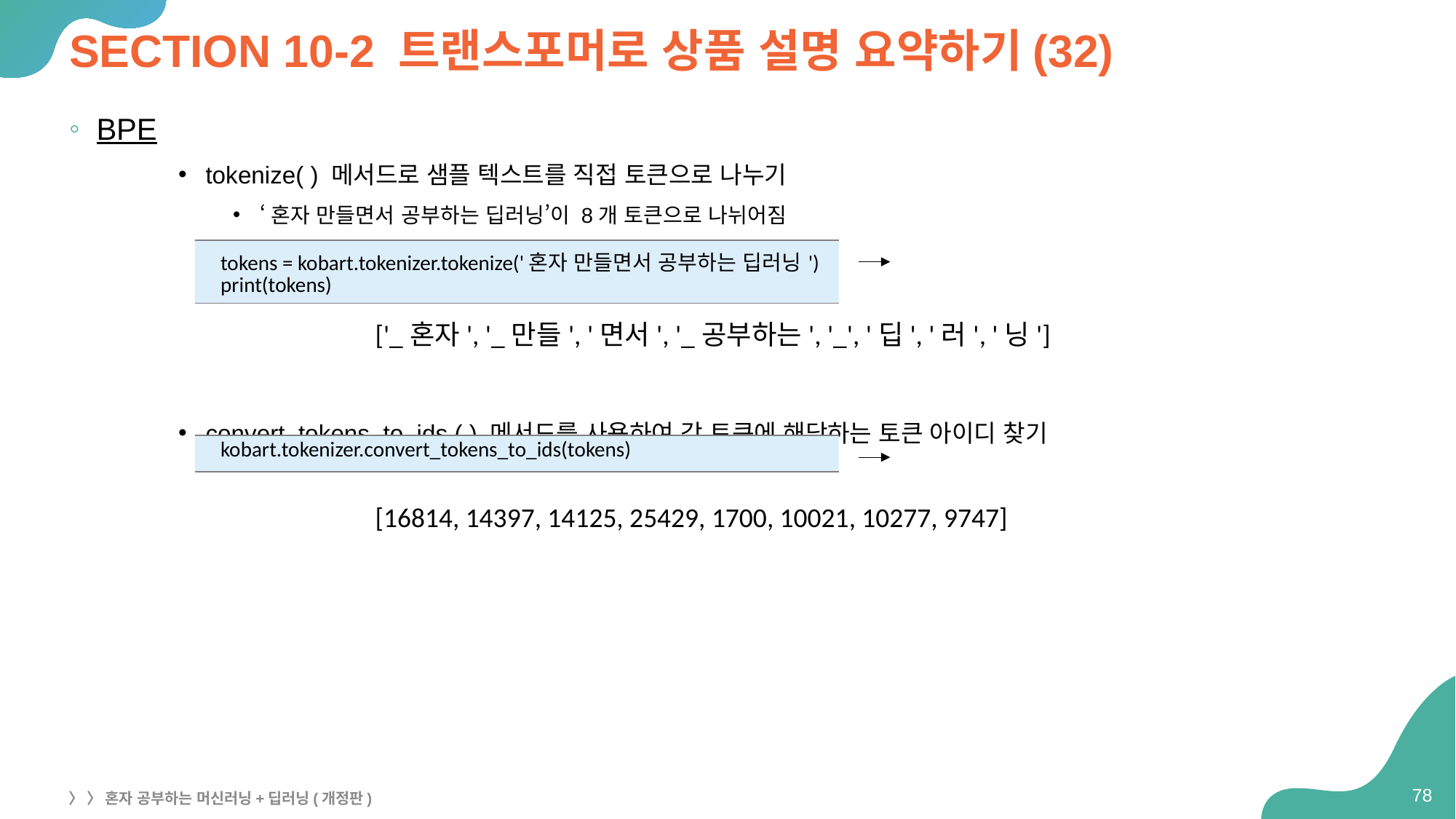

# SECTION 10-2 트랜스포머로 상품 설명 요약하기(32)
BPE
tokenize( ) 메서드로 샘플 텍스트를 직접 토큰으로 나누기
‘혼자 만들면서 공부하는 딥러닝’이 8개 토큰으로 나뉘어짐

convert_tokens_to_ids ( ) 메서드를 사용하여 각 토큰에 해당하는 토큰 아이디 찾기
| tokens = kobart.tokenizer.tokenize('혼자 만들면서 공부하는 딥러닝') print(tokens) |
| --- |
['_혼자', '_만들', '면서', '_공부하는', '_', '딥', '러', '닝']
| kobart.tokenizer.convert\_tokens\_to\_ids(tokens) |
| --- |
[16814, 14397, 14125, 25429, 1700, 10021, 10277, 9747]
78
〉 〉 혼자 공부하는 머신러닝+딥러닝(개정판)